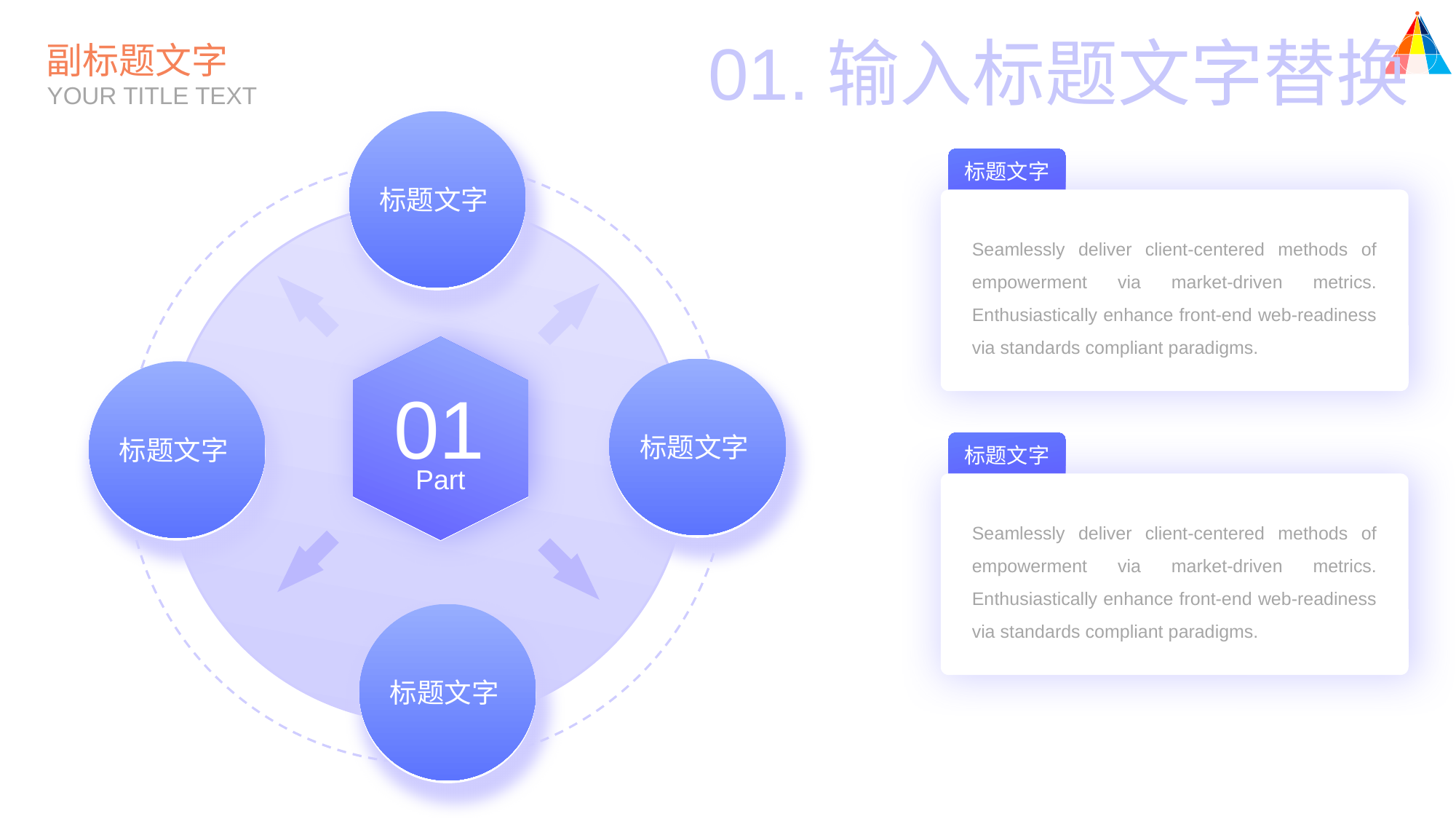

01.输入标题文字替换
副标题文字
YOUR TITLE TEXT

标题文字

标题文字

Seamlessly deliver client-centered methods of empowerment via market-driven metrics. Enthusiastically enhance front-end web-readiness via standards compliant paradigms.

标题文字

标题文字
01

标题文字
Part

Seamlessly deliver client-centered methods of empowerment via market-driven metrics. Enthusiastically enhance front-end web-readiness via standards compliant paradigms.

标题文字